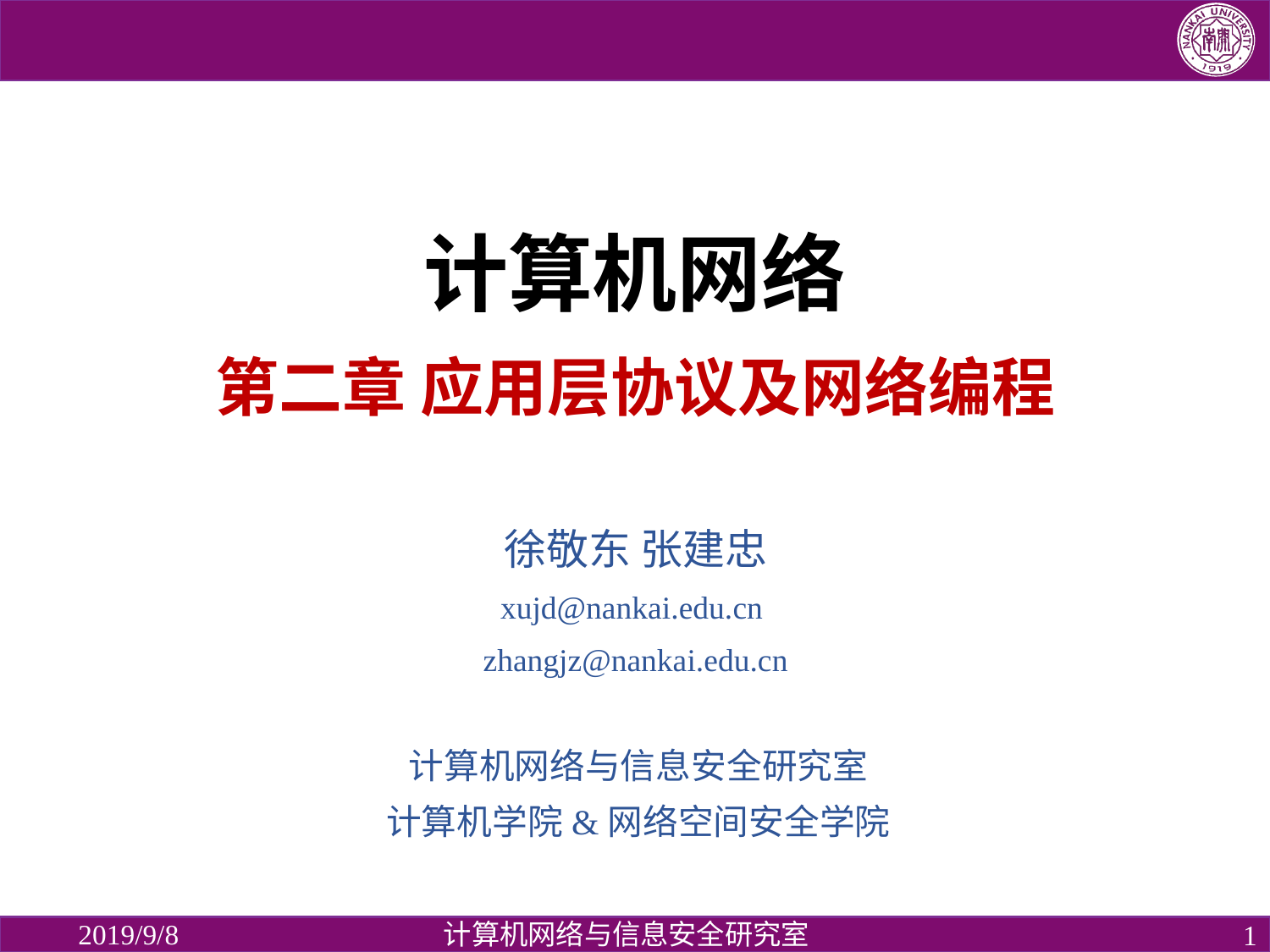

计算机网络
第二章 应用层协议及网络编程
徐敬东 张建忠
xujd@nankai.edu.cn
zhangjz@nankai.edu.cn

计算机网络与信息安全研究室
计算机学院&网络空间安全学院